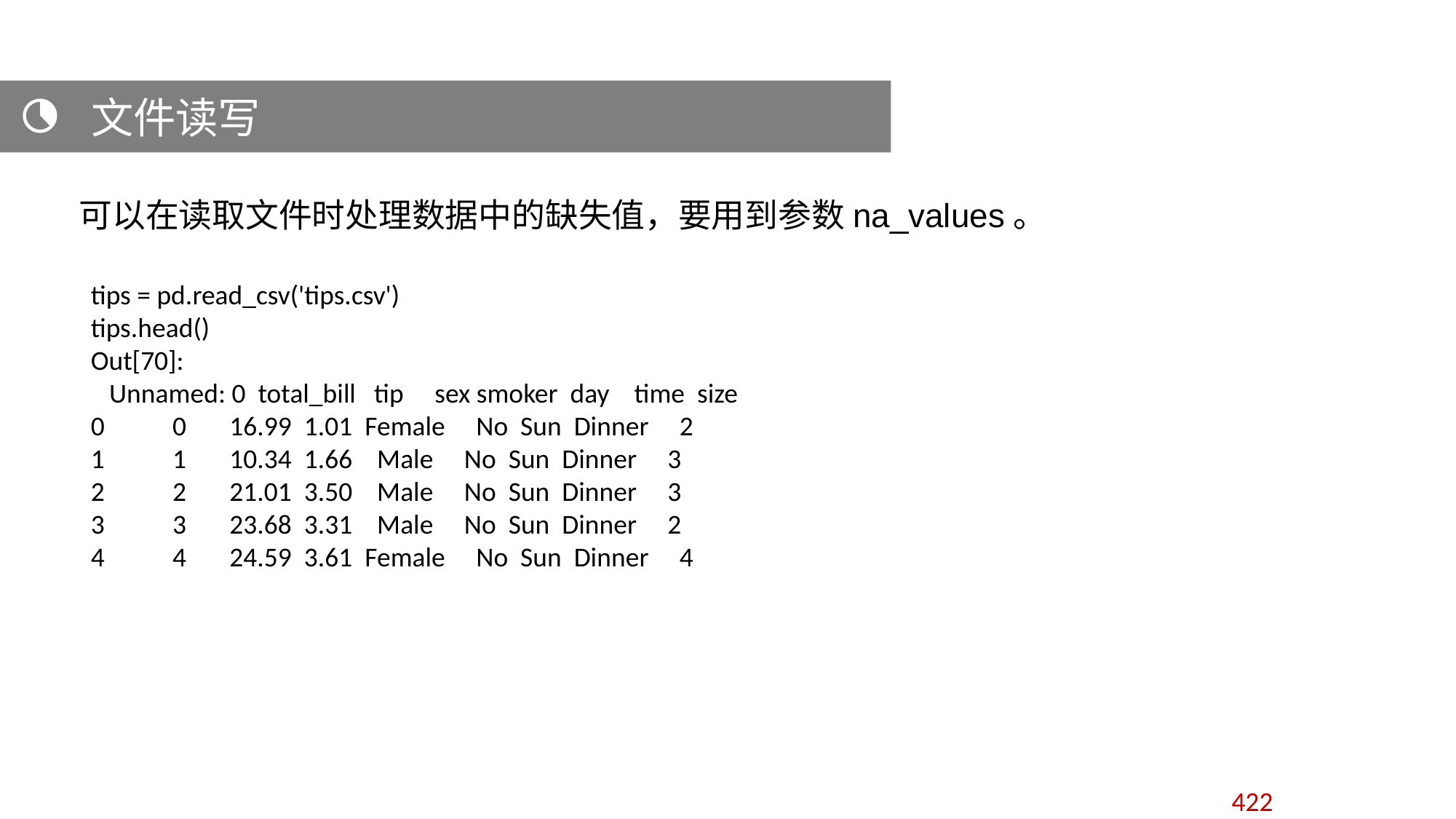

文件读写

     可以在读取文件时处理数据中的缺失值，要用到参数na_values。
tips = pd.read_csv('tips.csv')
tips.head()
Out[70]:
   Unnamed: 0  total_bill   tip     sex smoker  day    time  size
0           0       16.99  1.01  Female     No  Sun  Dinner     2
1           1       10.34  1.66    Male     No  Sun  Dinner     3
2           2       21.01  3.50    Male     No  Sun  Dinner     3
3           3       23.68  3.31    Male     No  Sun  Dinner     2
4           4       24.59  3.61  Female     No  Sun  Dinner     4

422